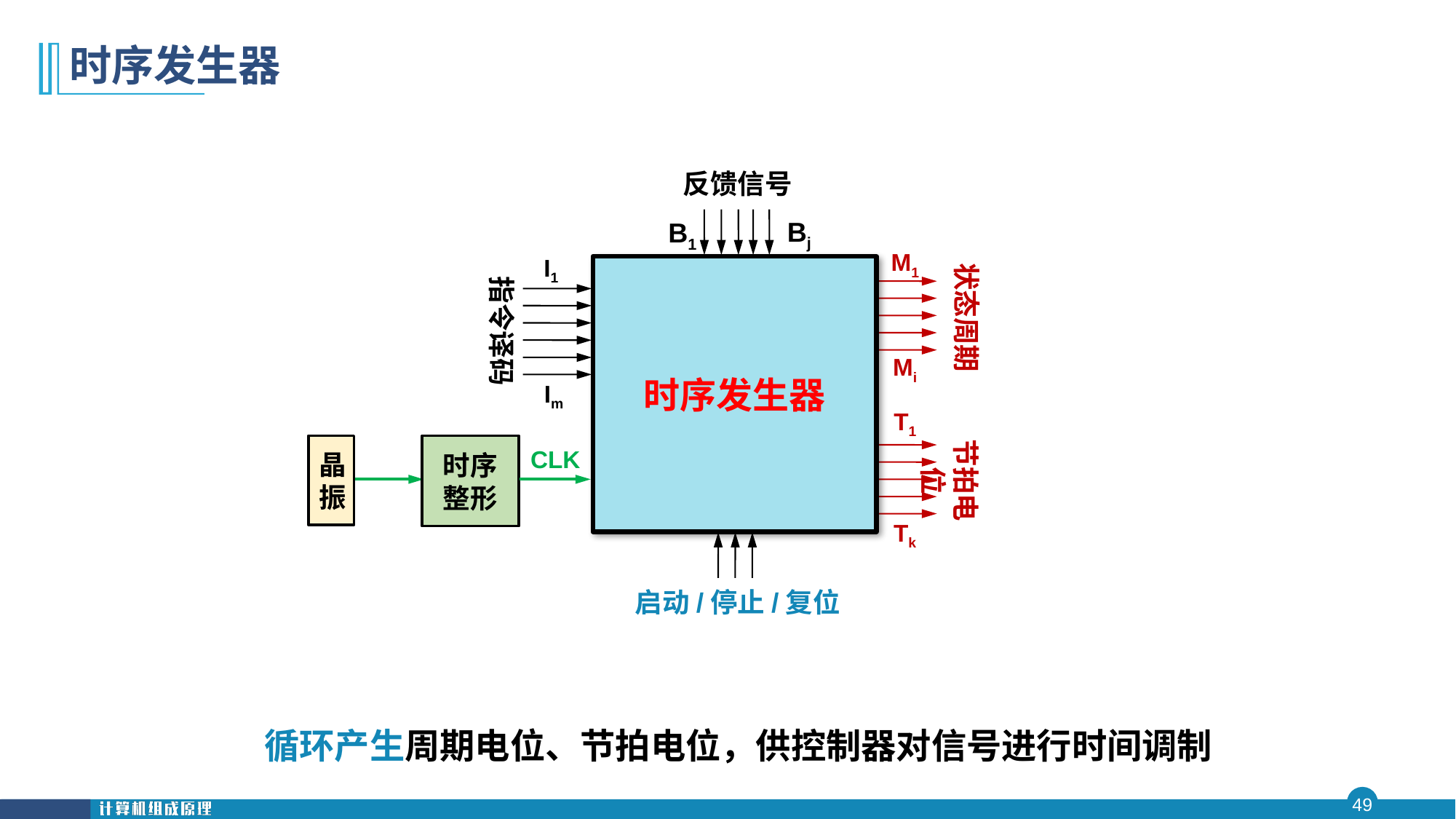

# 时序发生器
反馈信号

Bj
B1
M1
I1
Im
时序发生器
状态周期
指令译码

Mi
节拍电位
晶振
时序
整形
CLK

T1
Tk

启动/停止/复位
循环产生周期电位、节拍电位，供控制器对信号进行时间调制